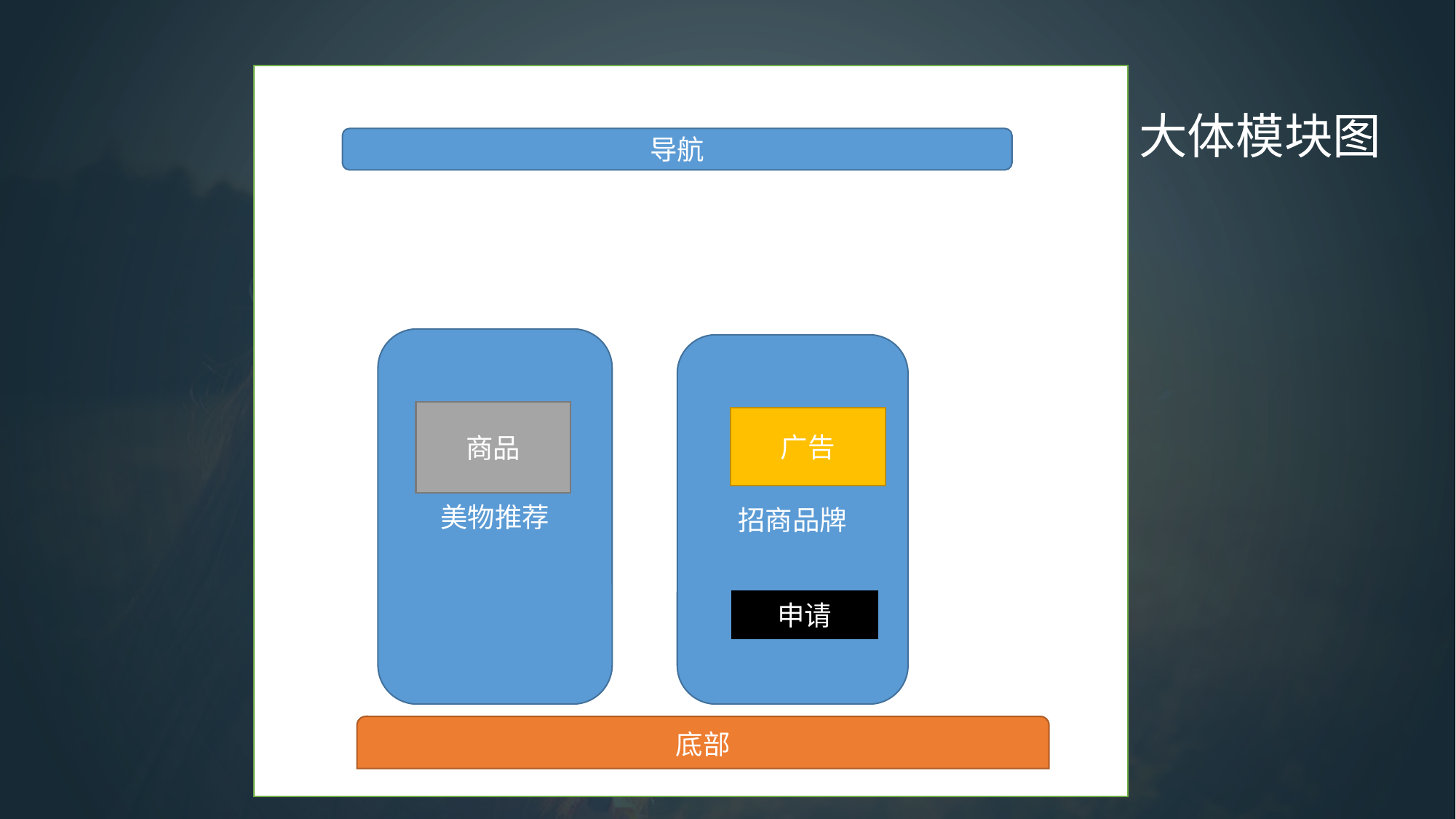

大体模块图
导航
美物推荐
招商品牌
商品
广告
This is
Something
You say
申请
底部